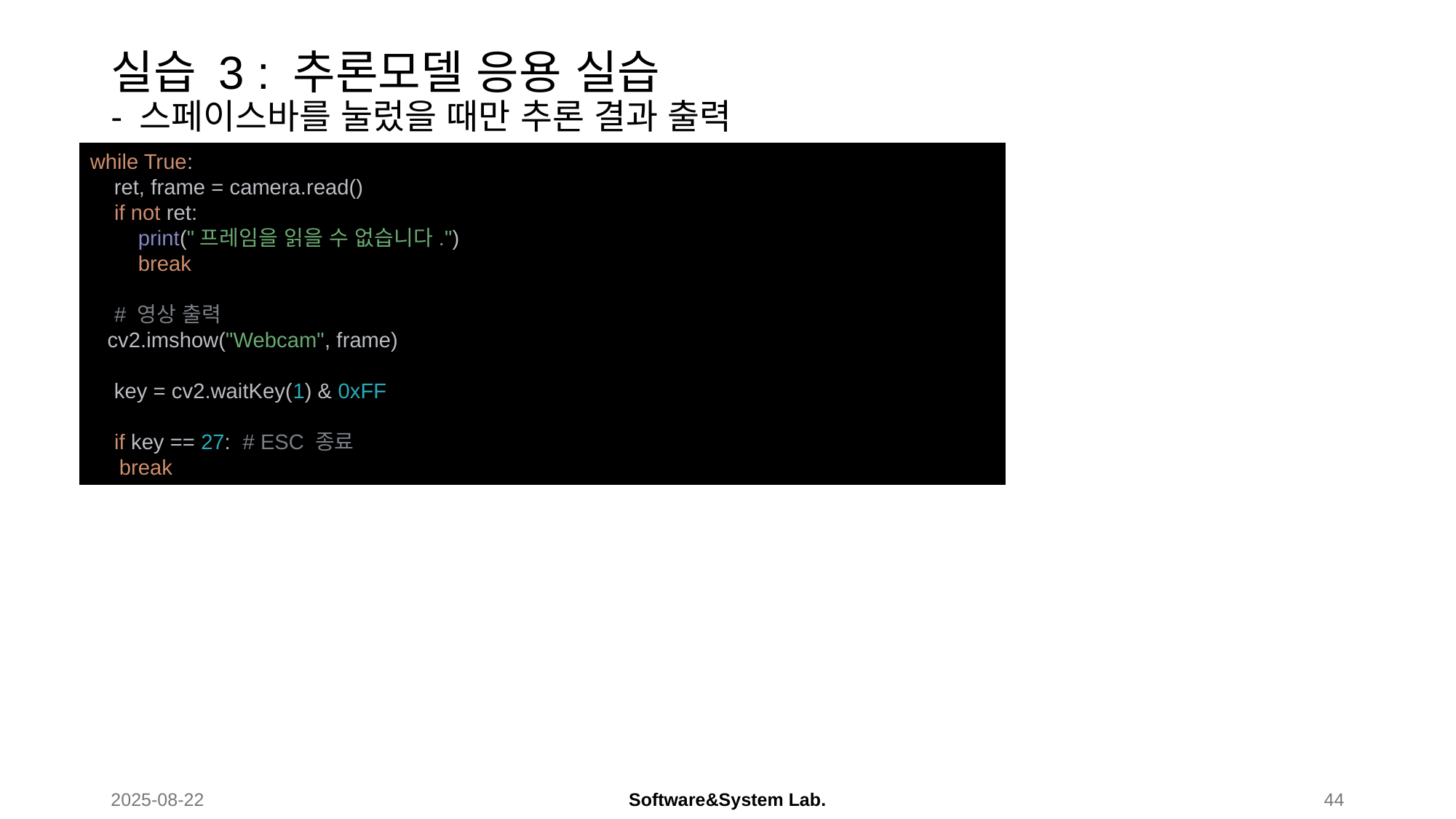

# 실습 3 : 추론모델 응용 실습 - 스페이스바를 눌렀을 때만 추론 결과 출력
while True:
    ret, frame = camera.read()
    if not ret:
        print("프레임을 읽을 수 없습니다.")
        break
    # 영상 출력
  cv2.imshow("Webcam", frame)
    key = cv2.waitKey(1) & 0xFF
    if key == 27:  # ESC 종료
    break
2025-08-22
Software&System Lab.
44